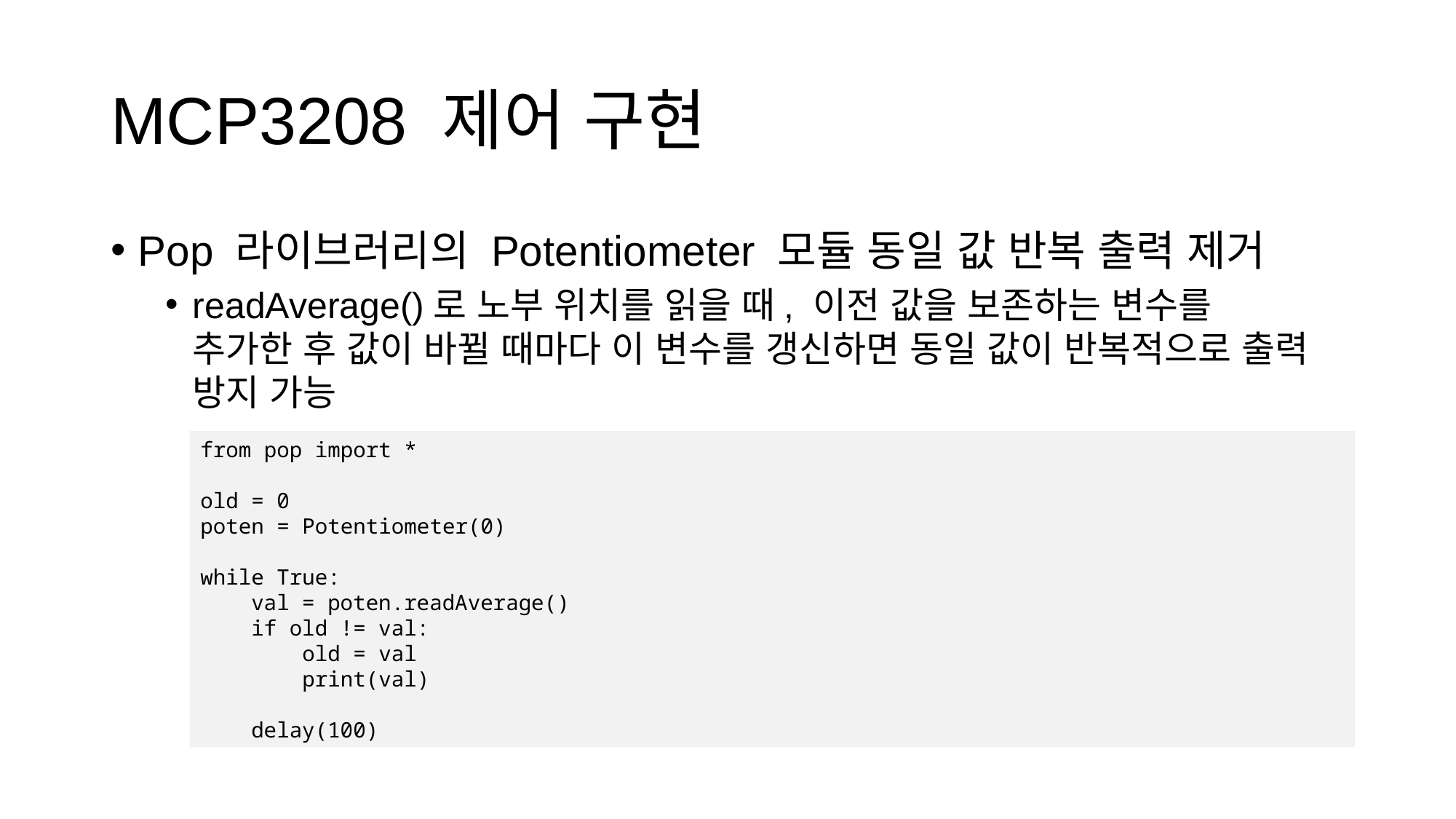

# MCP3208 제어 구현
Pop 라이브러리의 Potentiometer 모듈 동일 값 반복 출력 제거
readAverage()로 노부 위치를 읽을 때, 이전 값을 보존하는 변수를
추가한 후 값이 바뀔 때마다 이 변수를 갱신하면 동일 값이 반복적으로 출력 방지 가능
from pop import *

old = 0
poten = Potentiometer(0)

while True:
    val = poten.readAverage()
    if old != val:
        old = val
        print(val)

    delay(100)